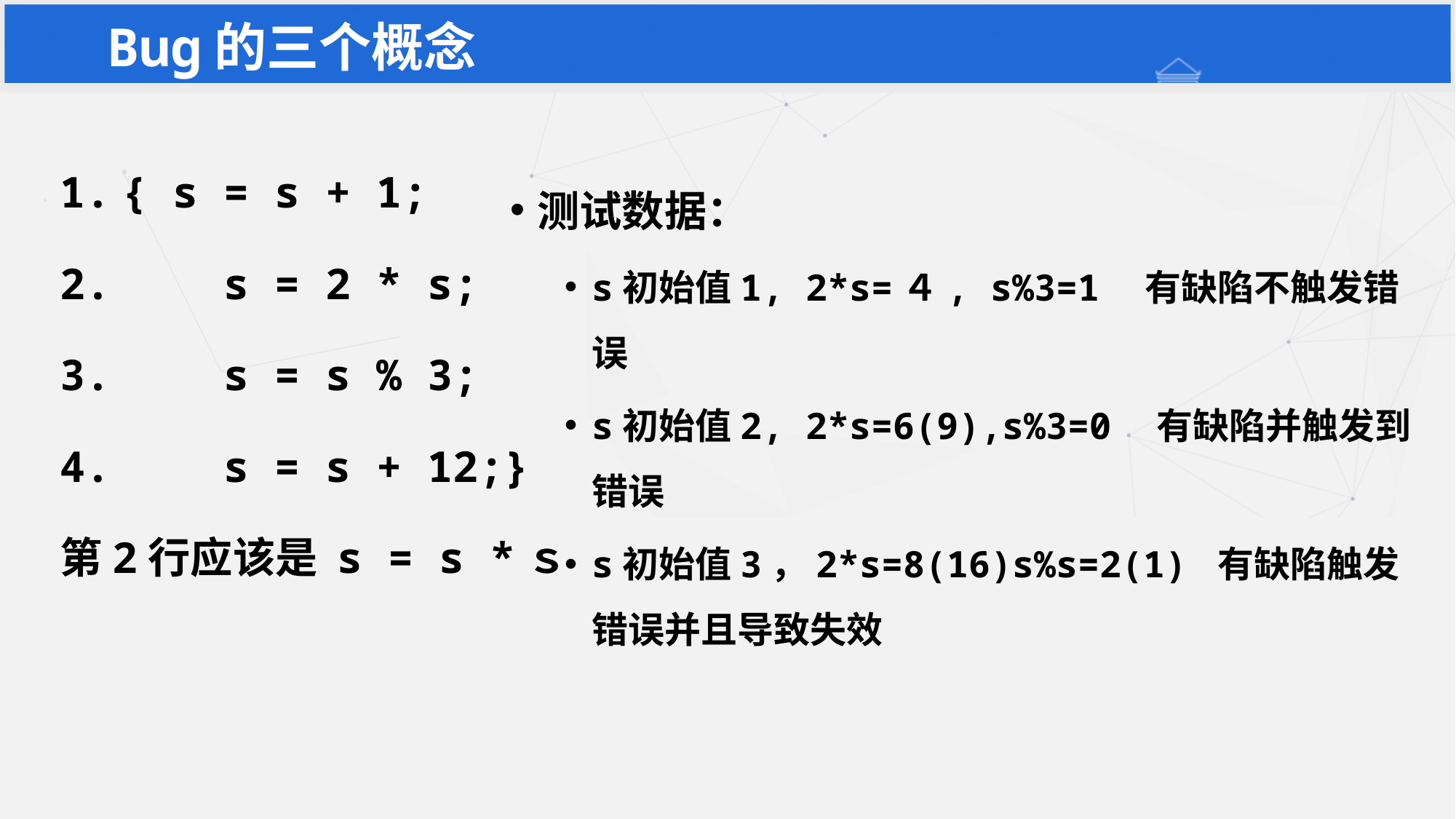

# Bug的三个概念
{ s = s + 1;
    s = 2 * s;
    s = s % 3;
    s = s + 12;}
第2行应该是 s = s *ｓ
测试数据：
s初始值1, 2*s=４, s%3=1　有缺陷不触发错误
s初始值2, 2*s=6(9),s%3=0　有缺陷并触发到错误
s初始值3，2*s=8(16)s%s=2(1) 有缺陷触发错误并且导致失效